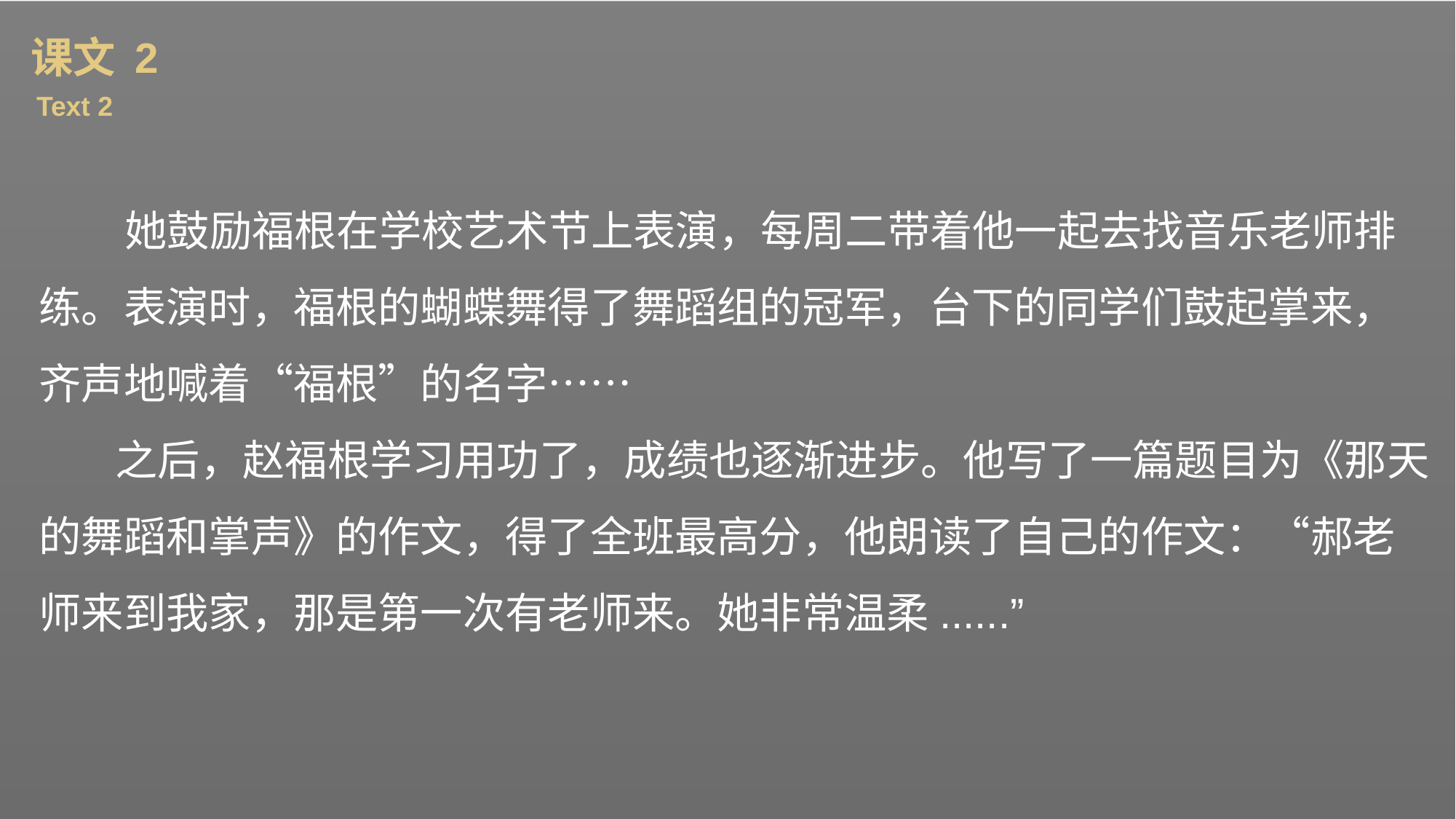

课文 2
Text 2
        她鼓励福根在学校艺术节上表演，每周二带着他一起去找音乐老师排练。表演时，福根的蝴蝶舞得了舞蹈组的冠军，台下的同学们鼓起掌来，齐声地喊着“福根”的名字……
       之后，赵福根学习用功了，成绩也逐渐进步。他写了一篇题目为《那天的舞蹈和掌声》的作文，得了全班最高分，他朗读了自己的作文：“郝老师来到我家，那是第一次有老师来。她非常温柔......”